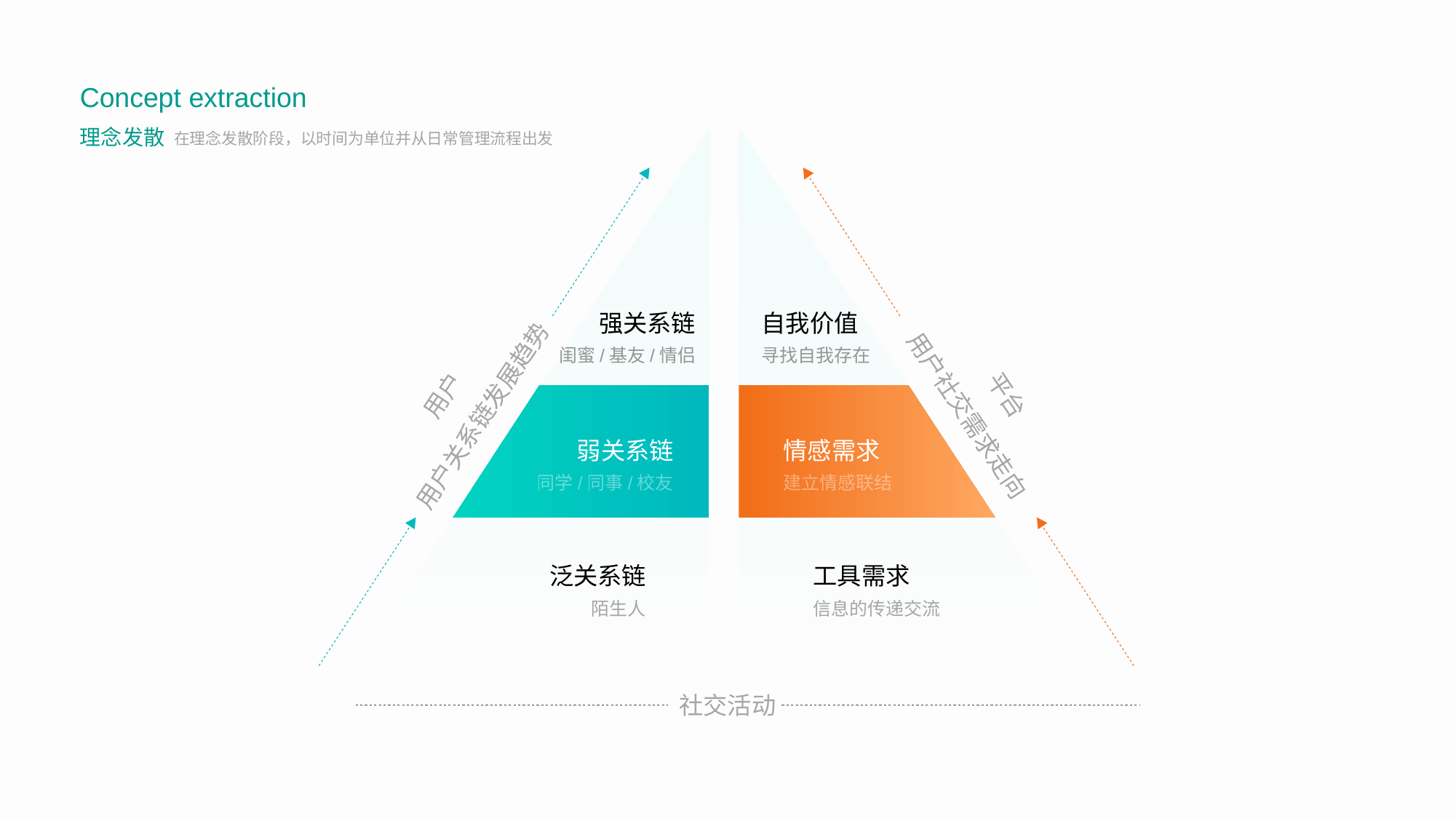

Concept extraction
理念发散
在理念发散阶段，以时间为单位并从日常管理流程出发

强关系链
自我价值
闺蜜/基友/情侣
寻找自我存在
用户
平台

用户关系链发展趋势
用户社交需求走向
弱关系链
情感需求
同学/同事/校友
建立情感联结

泛关系链
工具需求
陌生人
信息的传递交流
社交活动